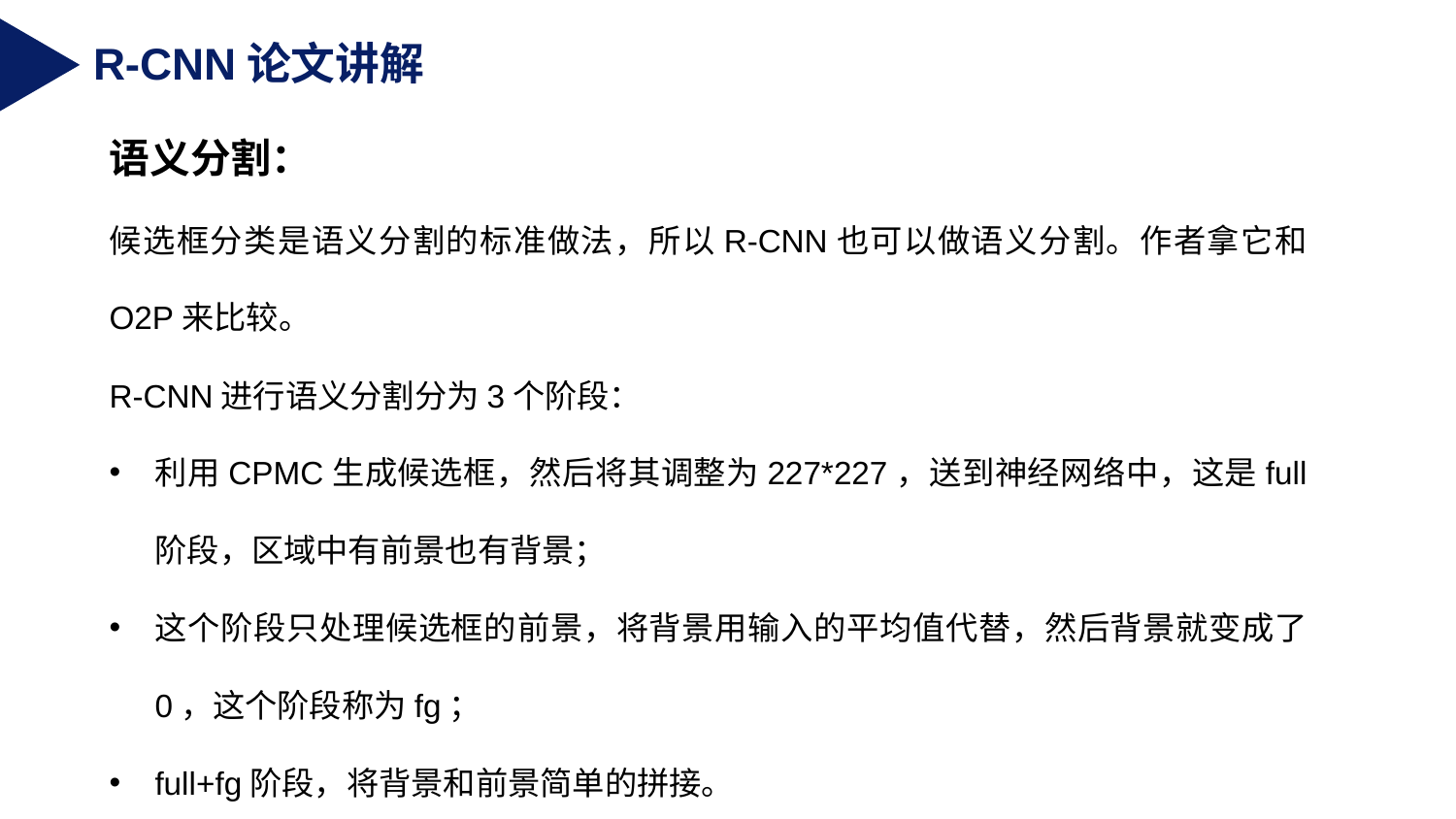

R-CNN论文讲解
语义分割：
候选框分类是语义分割的标准做法，所以R-CNN也可以做语义分割。作者拿它和O2P来比较。
R-CNN进行语义分割分为3个阶段：
利用CPMC生成候选框，然后将其调整为227*227，送到神经网络中，这是full阶段，区域中有前景也有背景；
这个阶段只处理候选框的前景，将背景用输入的平均值代替，然后背景就变成了0，这个阶段称为fg；
full+fg阶段，将背景和前景简单的拼接。